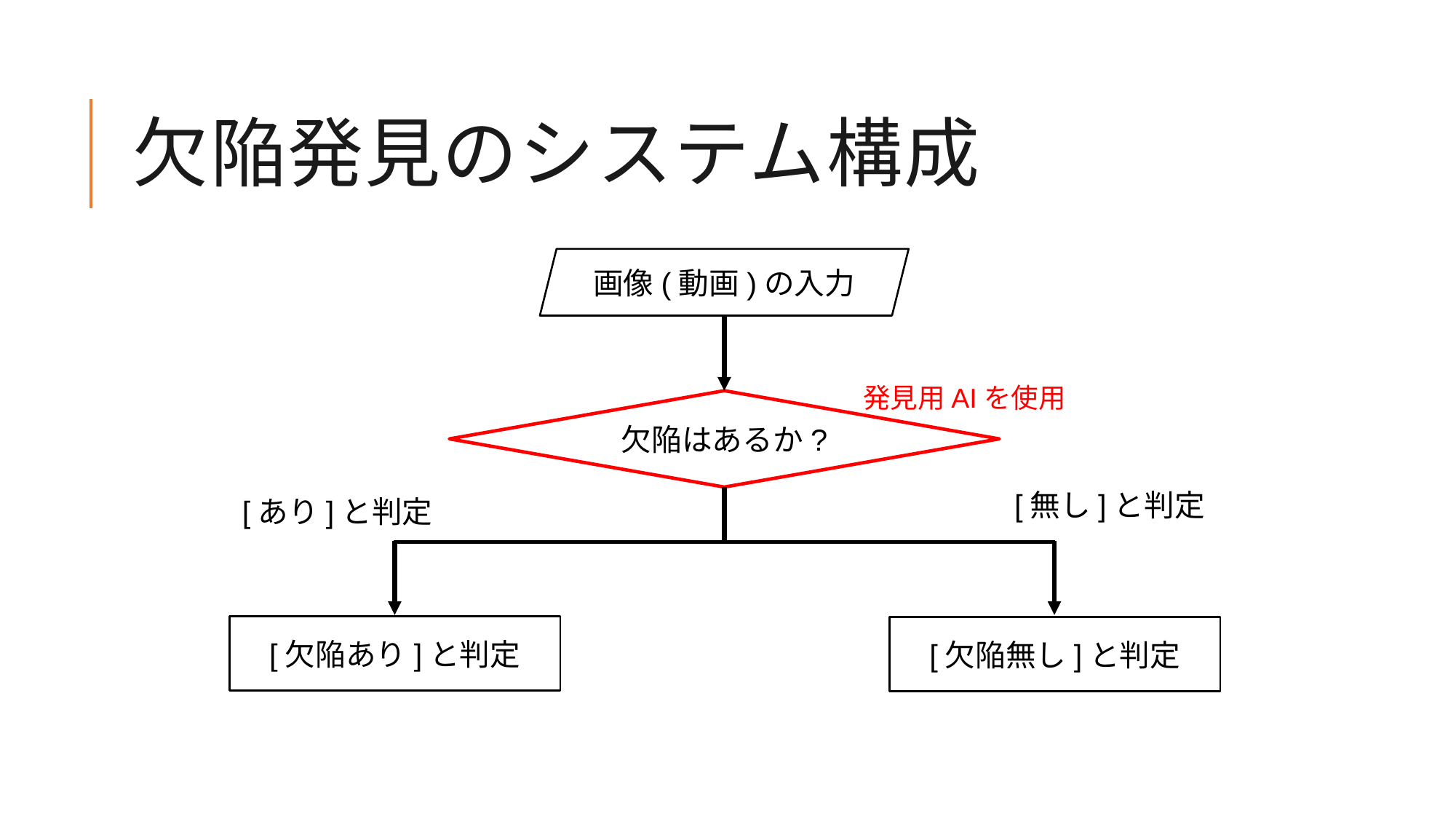

# 欠陥発見のシステム構成
画像(動画)の入力
発見用AIを使用
欠陥はあるか?
[無し]と判定
[あり]と判定
[欠陥あり]と判定
[欠陥無し]と判定